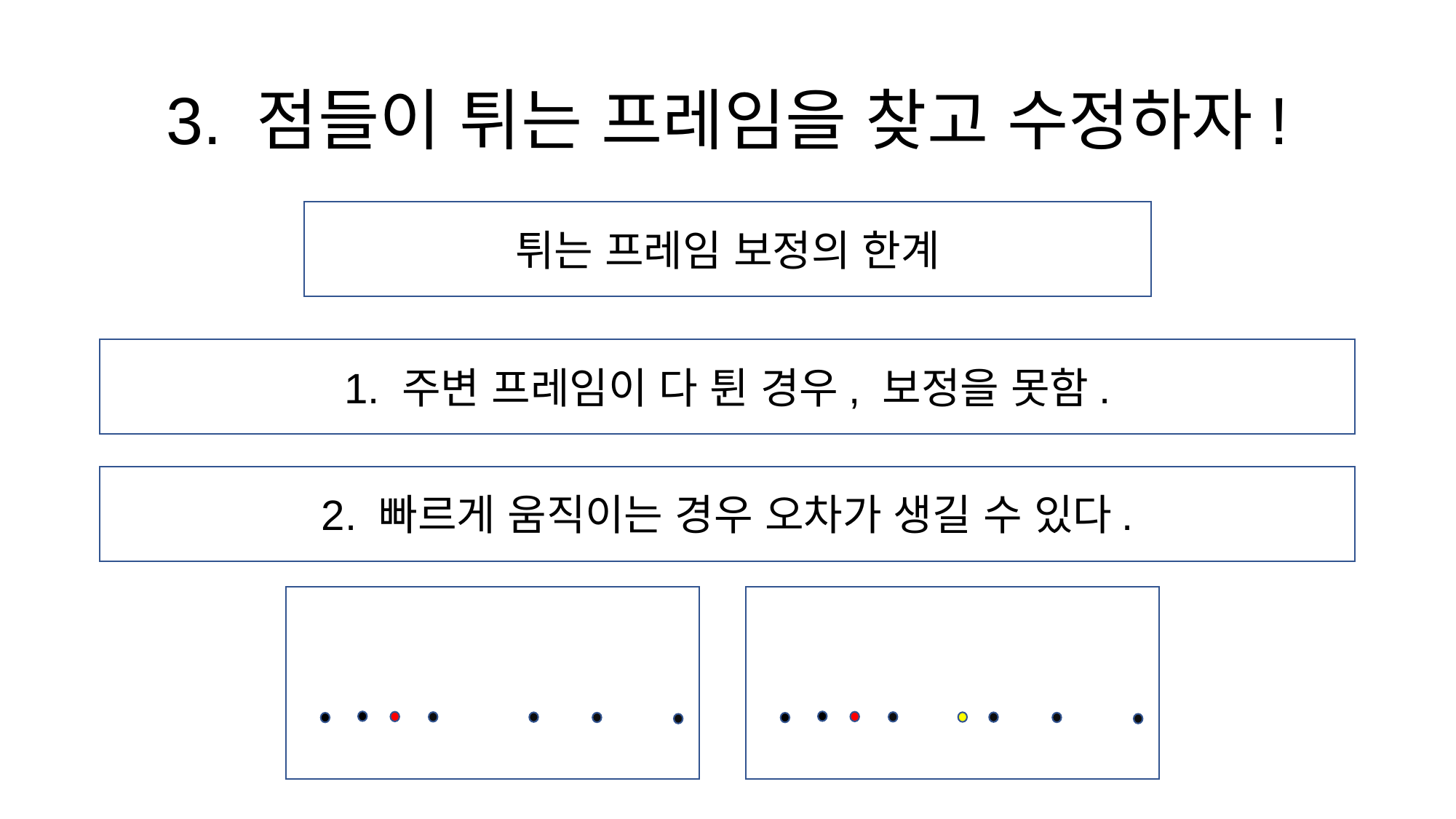

# 3. 점들이 튀는 프레임을 찾고 수정하자!
튀는 프레임 보정의 한계
1. 주변 프레임이 다 튄 경우, 보정을 못함.
2. 빠르게 움직이는 경우 오차가 생길 수 있다.